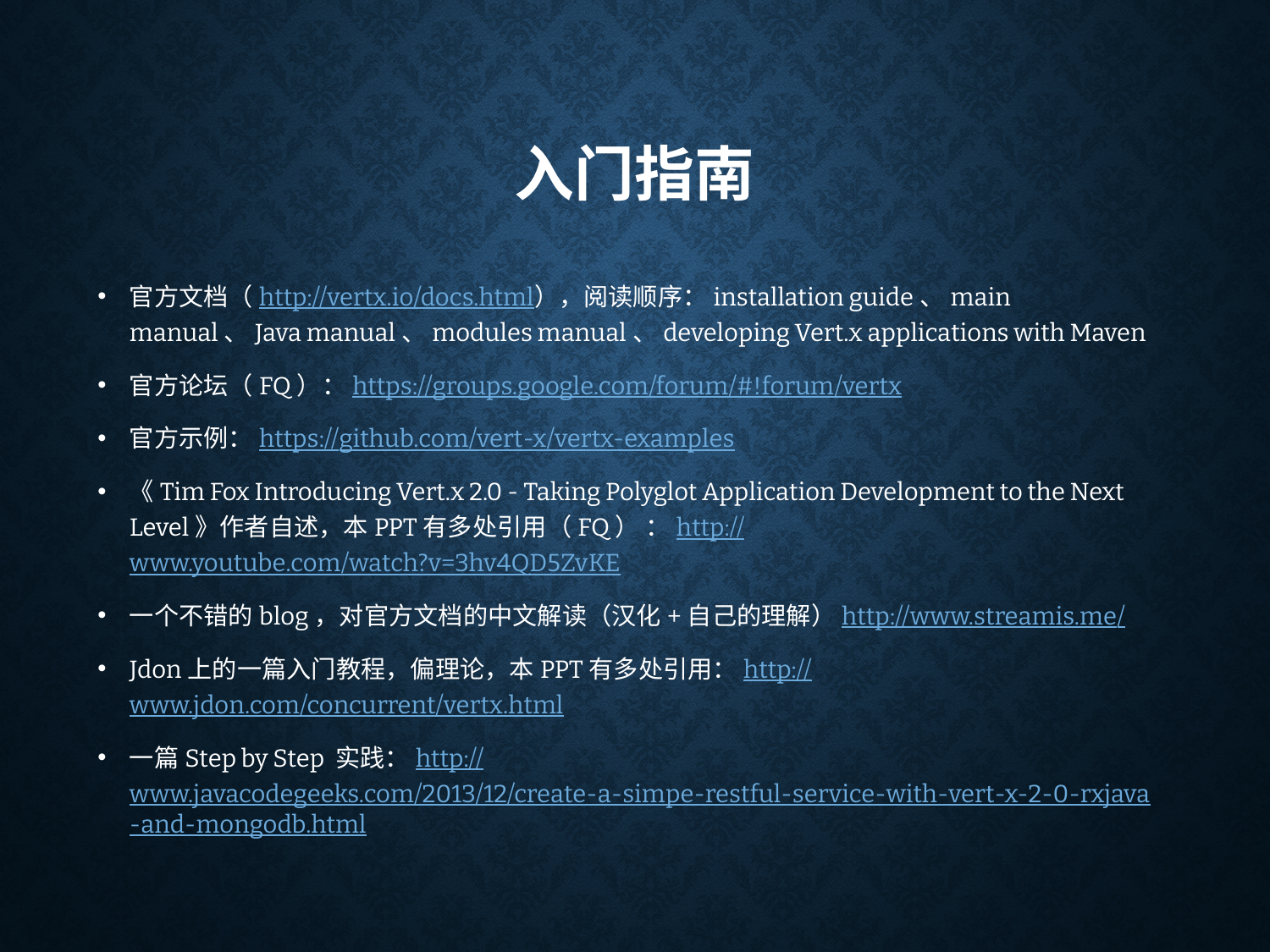

# 入门指南
官方文档（http://vertx.io/docs.html），阅读顺序：installation guide、main manual、Java manual、modules manual、developing Vert.x applications with Maven
官方论坛（FQ）：https://groups.google.com/forum/#!forum/vertx
官方示例：https://github.com/vert-x/vertx-examples
《Tim Fox Introducing Vert.x 2.0 - Taking Polyglot Application Development to the Next Level》作者自述，本PPT有多处引用（FQ） ：http://www.youtube.com/watch?v=3hv4QD5ZvKE
一个不错的blog，对官方文档的中文解读（汉化+自己的理解）http://www.streamis.me/
Jdon上的一篇入门教程，偏理论，本PPT有多处引用：http://www.jdon.com/concurrent/vertx.html
一篇Step by Step 实践：http://www.javacodegeeks.com/2013/12/create-a-simpe-restful-service-with-vert-x-2-0-rxjava-and-mongodb.html